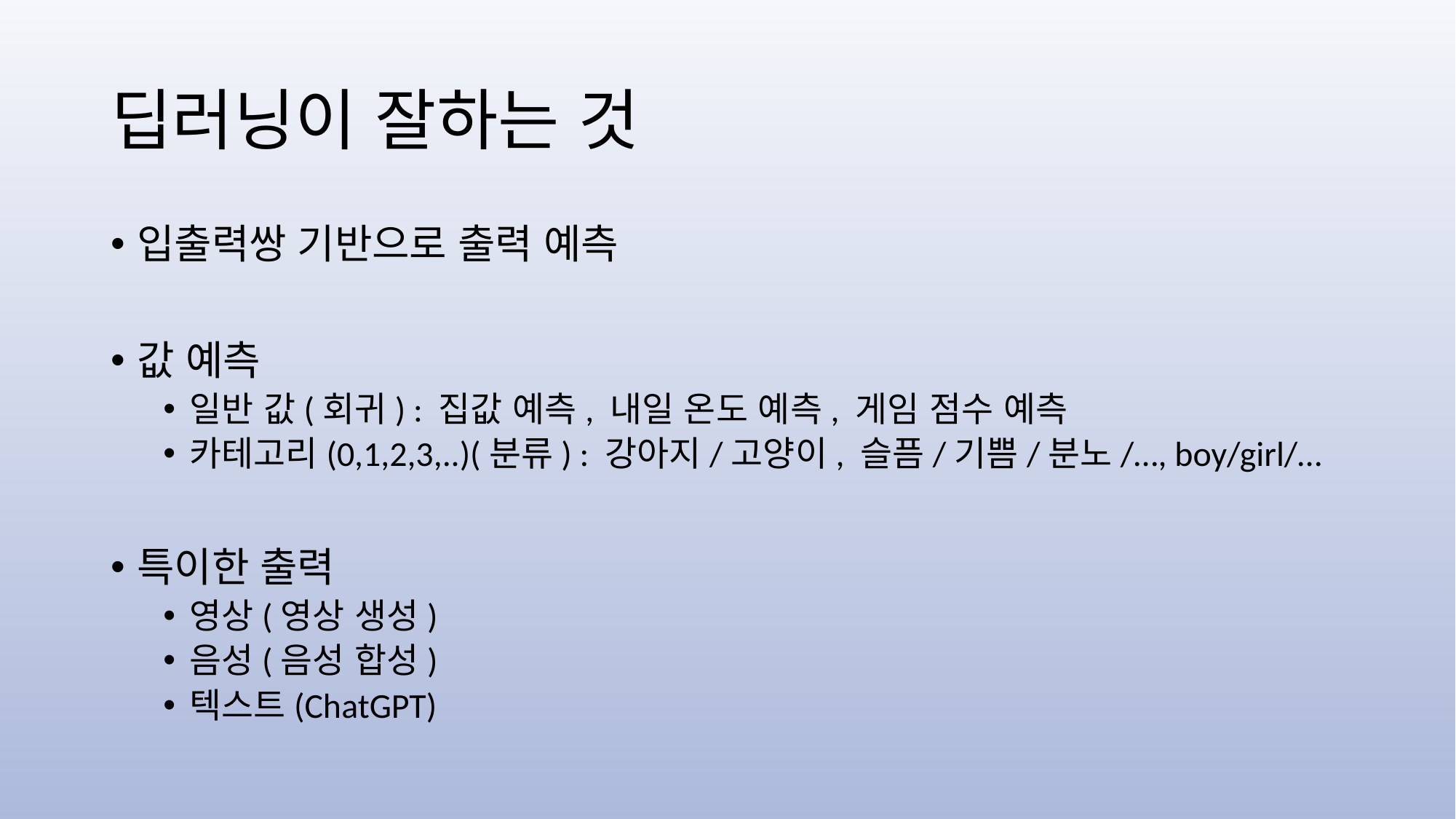

# 딥러닝이 잘하는 것
입출력쌍 기반으로 출력 예측

값 예측
일반 값(회귀) : 집값 예측, 내일 온도 예측, 게임 점수 예측
카테고리(0,1,2,3,..)(분류) : 강아지/고양이, 슬픔/기쁨/분노/…, boy/girl/…

특이한 출력
영상(영상 생성)
음성(음성 합성)
텍스트(ChatGPT)